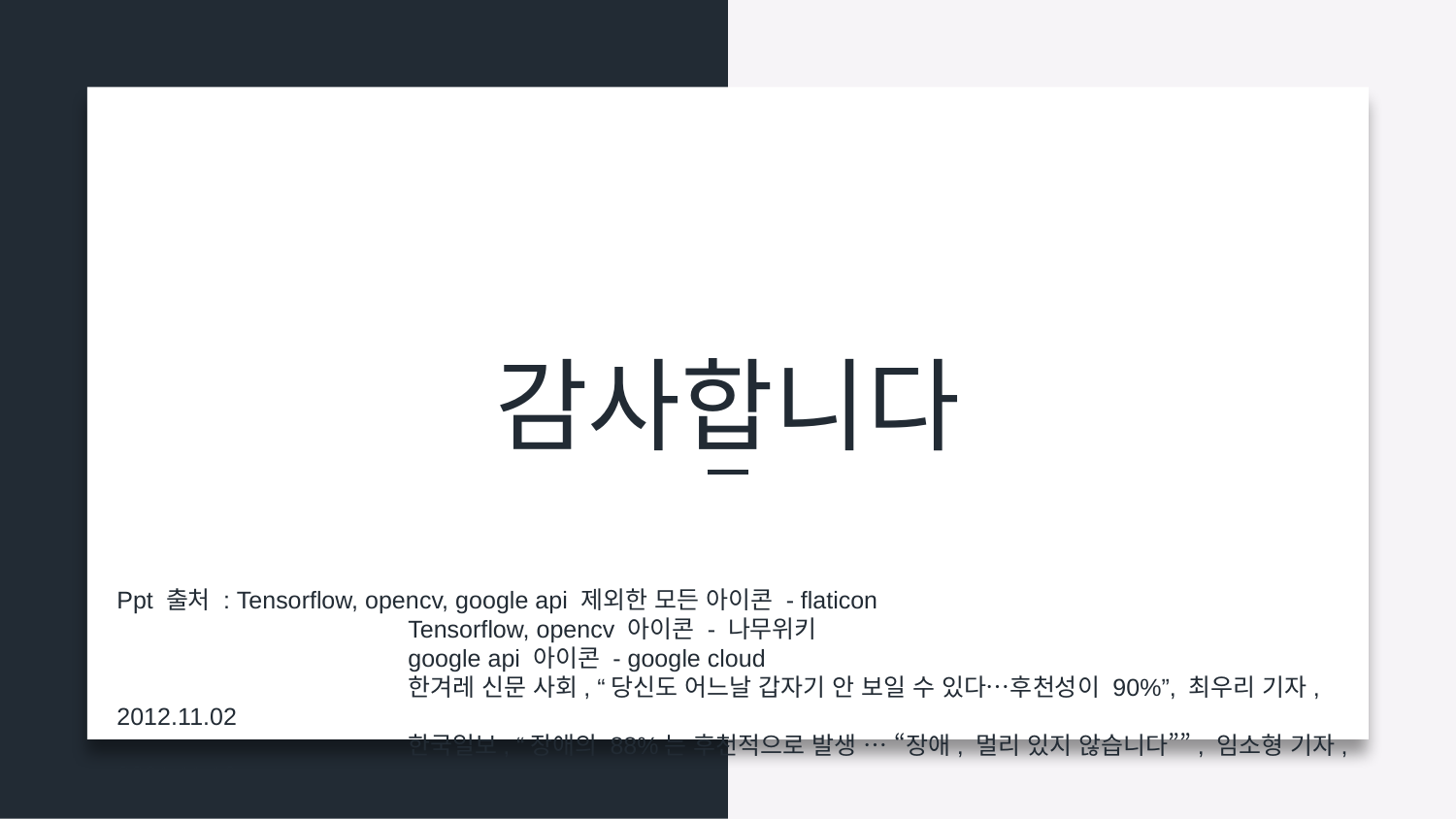

감사합니다
Ppt 출처 : Tensorflow, opencv, google api 제외한 모든 아이콘 - flaticon
		Tensorflow, opencv 아이콘 - 나무위키
		google api 아이콘 - google cloud
		한겨레 신문 사회, “당신도 어느날 갑자기 안 보일 수 있다…후천성이 90%”, 최우리 기자, 2012.11.02
		한국일보, “장애의 88%는 후천적으로 발생 … “장애, 멀리 있지 않습니다””, 임소형 기자, 2021.11.10